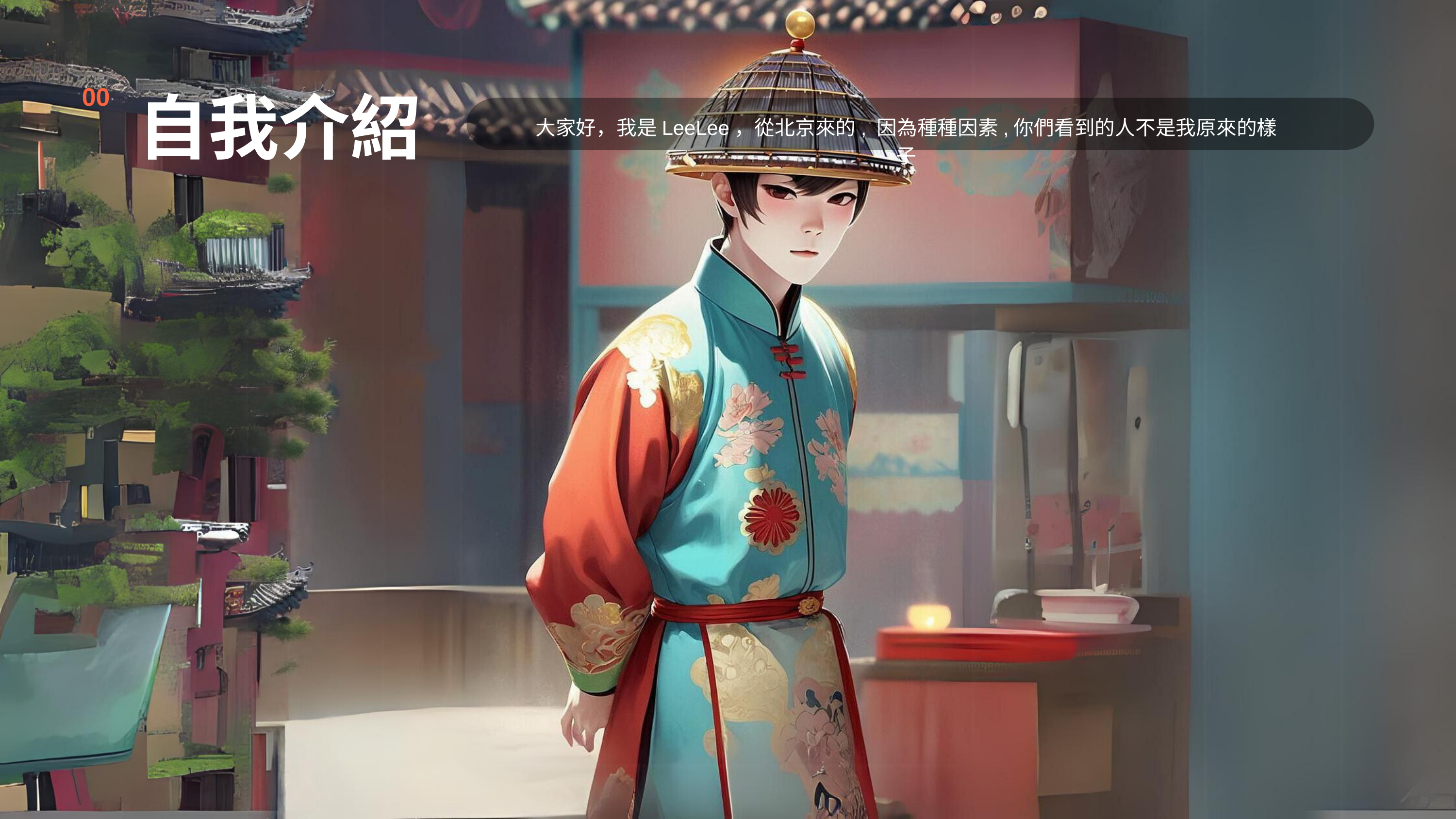

自我介紹
00

大家好，我是LeeLee，從北京來的, 因為種種因素,你們看到的人不是我原來的樣子